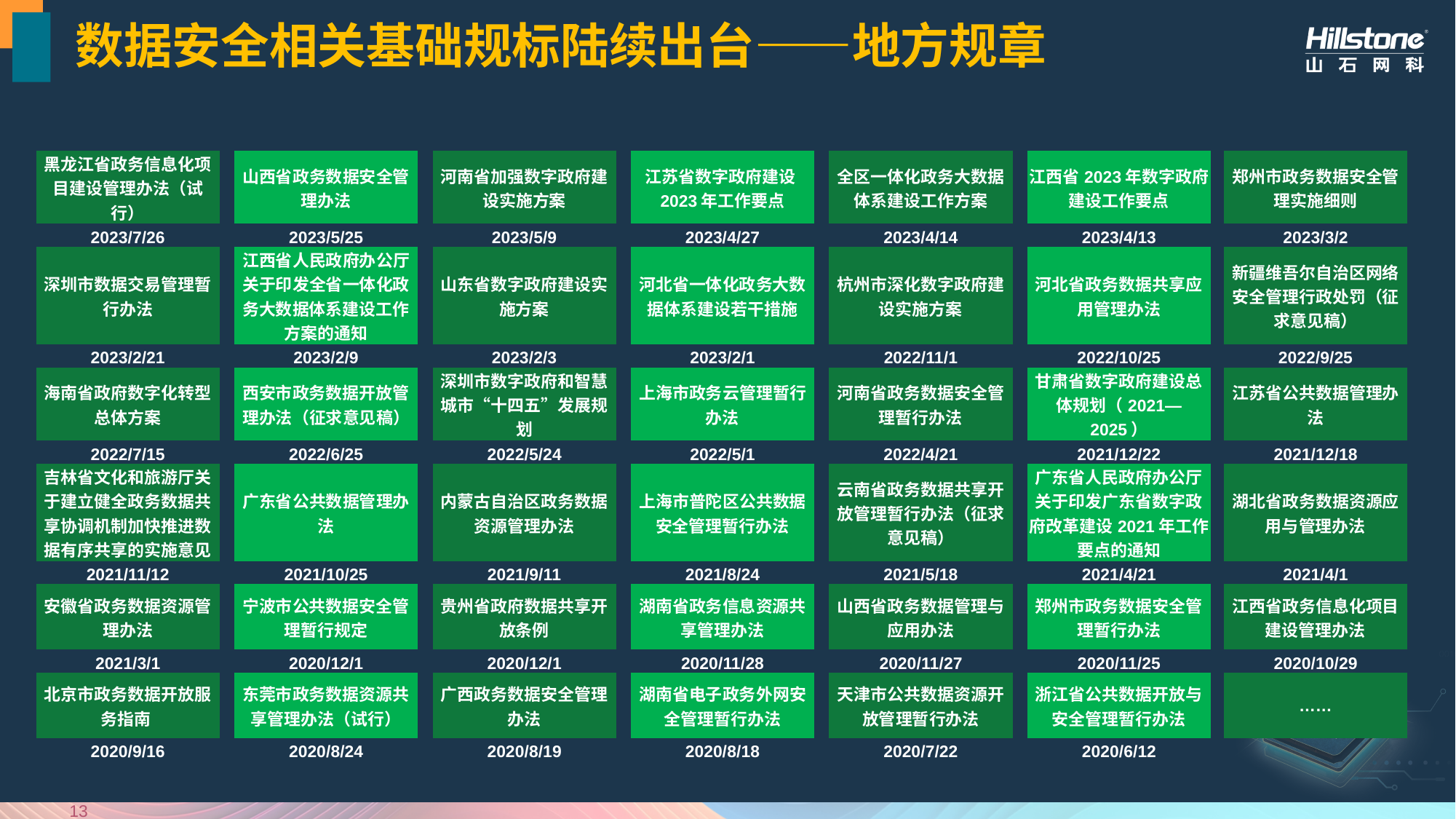

# 数据安全相关基础规标陆续出台——地方规章
| 黑龙江省政务信息化项目建设管理办法（试行） |  | 山西省政务数据安全管理办法 |  | 河南省加强数字政府建设实施方案 |  | 江苏省数字政府建设2023年工作要点 |  | 全区一体化政务大数据体系建设工作方案 |  | 江西省2023年数字政府建设工作要点 |  | 郑州市政务数据安全管理实施细则 |
| --- | --- | --- | --- | --- | --- | --- | --- | --- | --- | --- | --- | --- |
| 2023/7/26 |  | 2023/5/25 |  | 2023/5/9 |  | 2023/4/27 |  | 2023/4/14 |  | 2023/4/13 |  | 2023/3/2 |
| 深圳市数据交易管理暂行办法 |  | 江西省人民政府办公厅关于印发全省一体化政务大数据体系建设工作方案的通知 |  | 山东省数字政府建设实施方案 |  | 河北省一体化政务大数据体系建设若干措施 |  | 杭州市深化数字政府建设实施方案 |  | 河北省政务数据共享应用管理办法 |  | 新疆维吾尔自治区网络安全管理行政处罚（征求意见稿） |
| 2023/2/21 |  | 2023/2/9 |  | 2023/2/3 |  | 2023/2/1 |  | 2022/11/1 |  | 2022/10/25 |  | 2022/9/25 |
| 海南省政府数字化转型总体方案 |  | 西安市政务数据开放管理办法（征求意见稿） |  | 深圳市数字政府和智慧城市“十四五”发展规划 |  | 上海市政务云管理暂行办法 |  | 河南省政务数据安全管理暂行办法 |  | 甘肃省数字政府建设总体规划（2021—2025） |  | 江苏省公共数据管理办法 |
| 2022/7/15 |  | 2022/6/25 |  | 2022/5/24 |  | 2022/5/1 |  | 2022/4/21 |  | 2021/12/22 |  | 2021/12/18 |
| 吉林省文化和旅游厅关于建立健全政务数据共享协调机制加快推进数据有序共享的实施意见 |  | 广东省公共数据管理办法 |  | 内蒙古自治区政务数据资源管理办法 |  | 上海市普陀区公共数据安全管理暂行办法 |  | 云南省政务数据共享开放管理暂行办法（征求意见稿） |  | 广东省人民政府办公厅关于印发广东省数字政府改革建设2021年工作要点的通知 |  | 湖北省政务数据资源应用与管理办法 |
| 2021/11/12 |  | 2021/10/25 |  | 2021/9/11 |  | 2021/8/24 |  | 2021/5/18 |  | 2021/4/21 |  | 2021/4/1 |
| 安徽省政务数据资源管理办法 |  | 宁波市公共数据安全管理暂行规定 |  | 贵州省政府数据共享开放条例 |  | 湖南省政务信息资源共享管理办法 |  | 山西省政务数据管理与应用办法 |  | 郑州市政务数据安全管理暂行办法 |  | 江西省政务信息化项目建设管理办法 |
| 2021/3/1 |  | 2020/12/1 |  | 2020/12/1 |  | 2020/11/28 |  | 2020/11/27 |  | 2020/11/25 |  | 2020/10/29 |
| 北京市政务数据开放服务指南 |  | 东莞市政务数据资源共享管理办法（试行） |  | 广西政务数据安全管理办法 |  | 湖南省电子政务外网安全管理暂行办法 |  | 天津市公共数据资源开放管理暂行办法 |  | 浙江省公共数据开放与安全管理暂行办法 |  | …… |
| 2020/9/16 |  | 2020/8/24 |  | 2020/8/19 |  | 2020/8/18 |  | 2020/7/22 |  | 2020/6/12 |  |  |